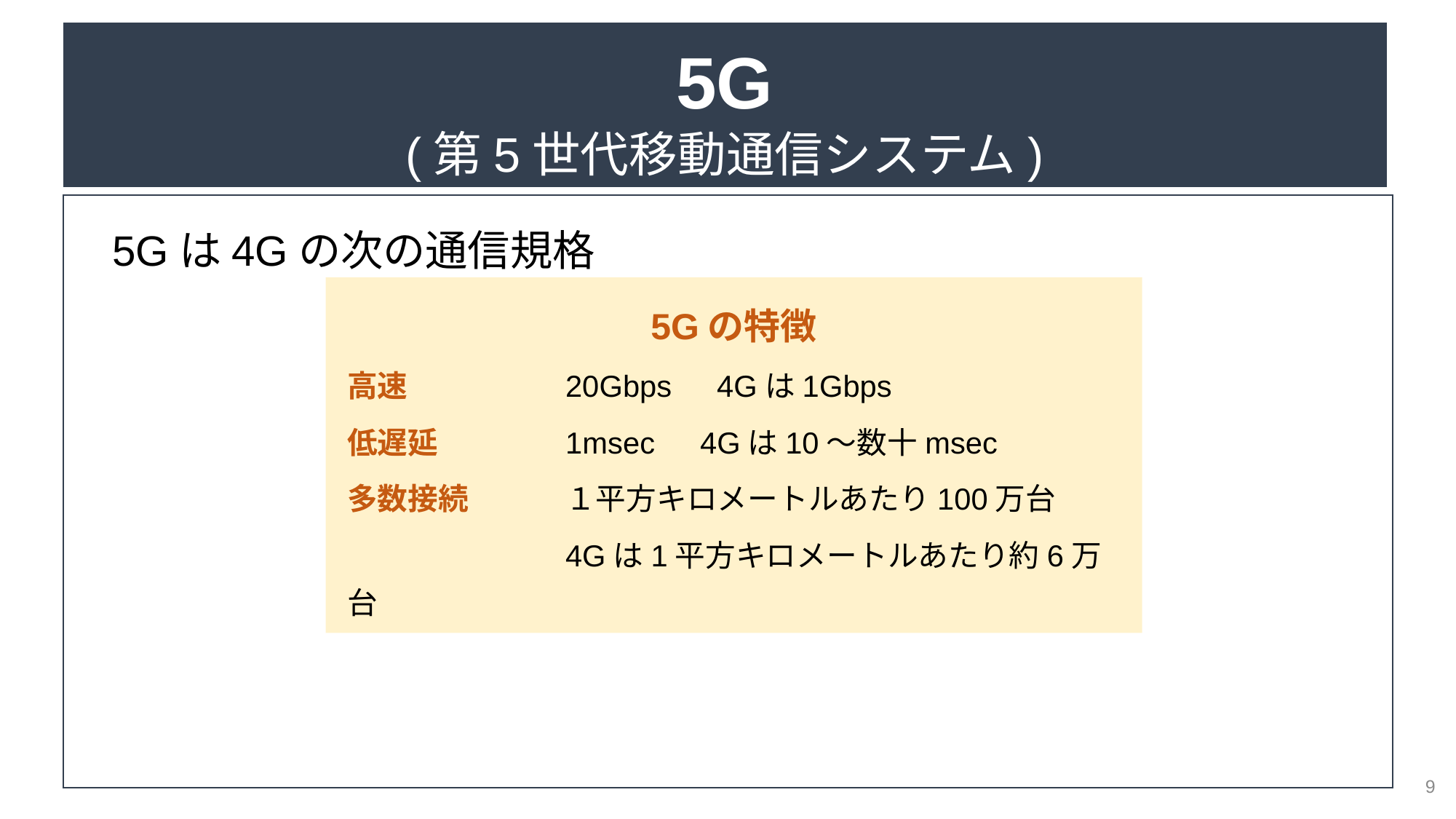

5G
(第5世代移動通信システム)

5Gは4Gの次の通信規格
5Gの特徴
高速　　　	20Gbps　4Gは1Gbps
低遅延　　	1msec　4Gは10～数十msec
多数接続　	１平方キロメートルあたり100万台
　　　　　	4Gは1平方キロメートルあたり約6万台
9